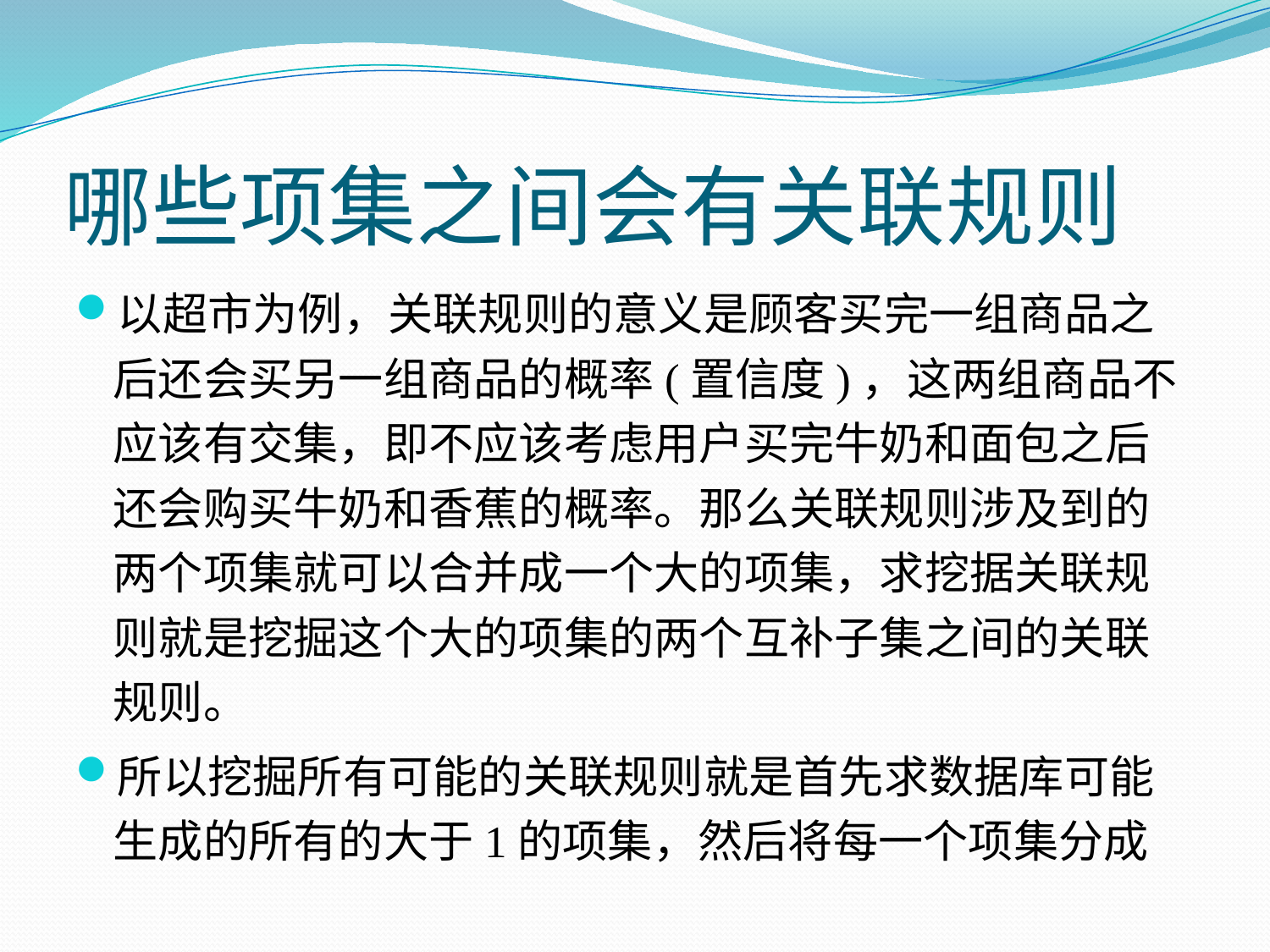

# 哪些项集之间会有关联规则
以超市为例，关联规则的意义是顾客买完一组商品之后还会买另一组商品的概率(置信度)，这两组商品不应该有交集，即不应该考虑用户买完牛奶和面包之后还会购买牛奶和香蕉的概率。那么关联规则涉及到的两个项集就可以合并成一个大的项集，求挖据关联规则就是挖掘这个大的项集的两个互补子集之间的关联规则。
所以挖掘所有可能的关联规则就是首先求数据库可能生成的所有的大于1的项集，然后将每一个项集分成